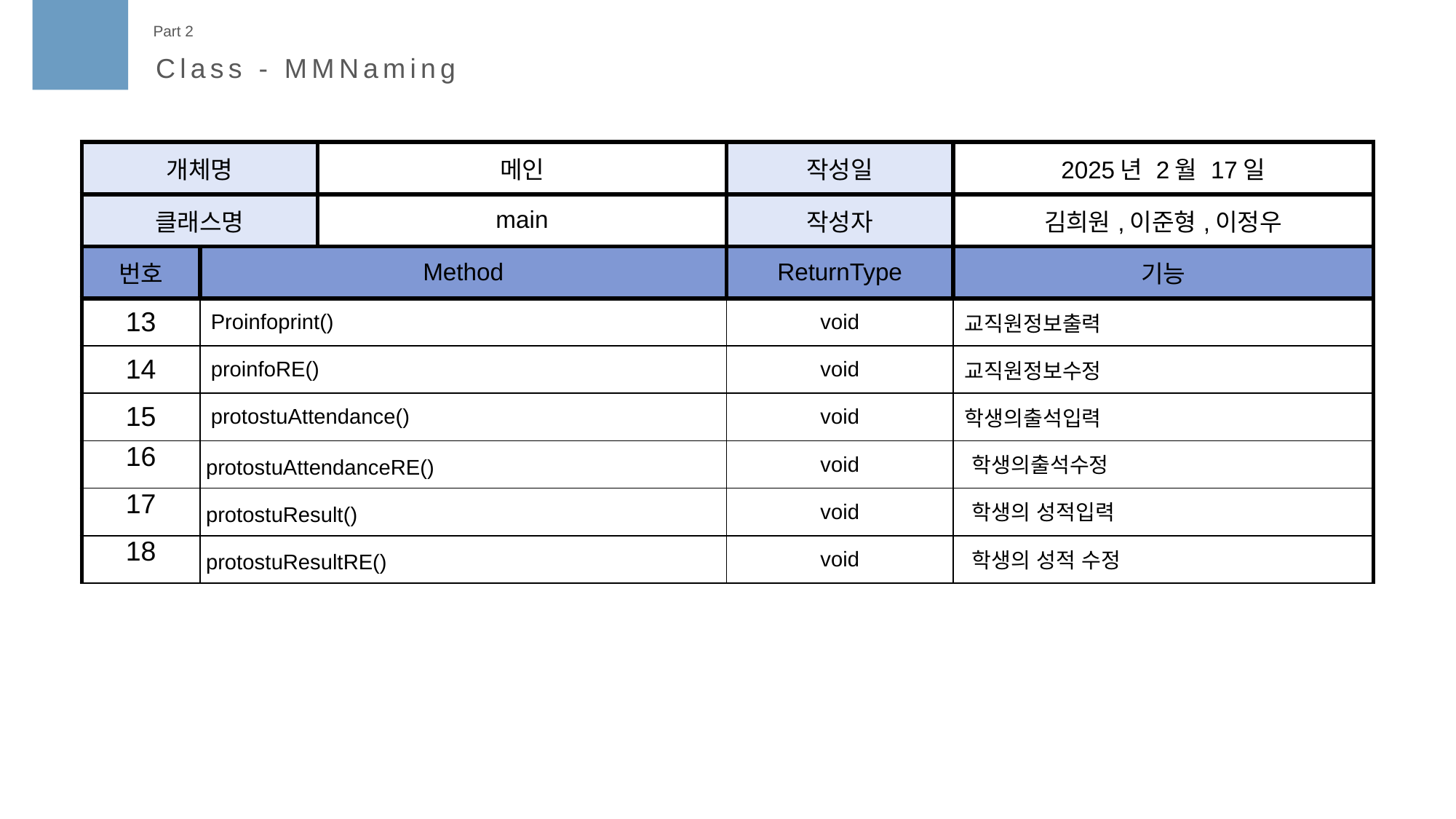

Part 2
Class - MMNaming
| 개체명 |  | 메인 | 작성일 | 2025년 2월 17일 |
| --- | --- | --- | --- | --- |
| 클래스명 |  | main | 작성자 | 김희원,이준형,이정우 |
| 번호 | Method |  | ReturnType | 기능 |
| 13 | Proinfoprint() |  | void | 교직원정보출력 |
| 14 | proinfoRE() |  | void | 교직원정보수정 |
| 15 | protostuAttendance() |  | void | 학생의출석입력 |
| 16 | protostuAttendanceRE() |  | void | 학생의출석수정 |
| 17 | protostuResult() |  | void | 학생의 성적입력 |
| 18 | protostuResultRE() |  | void | 학생의 성적 수정 |